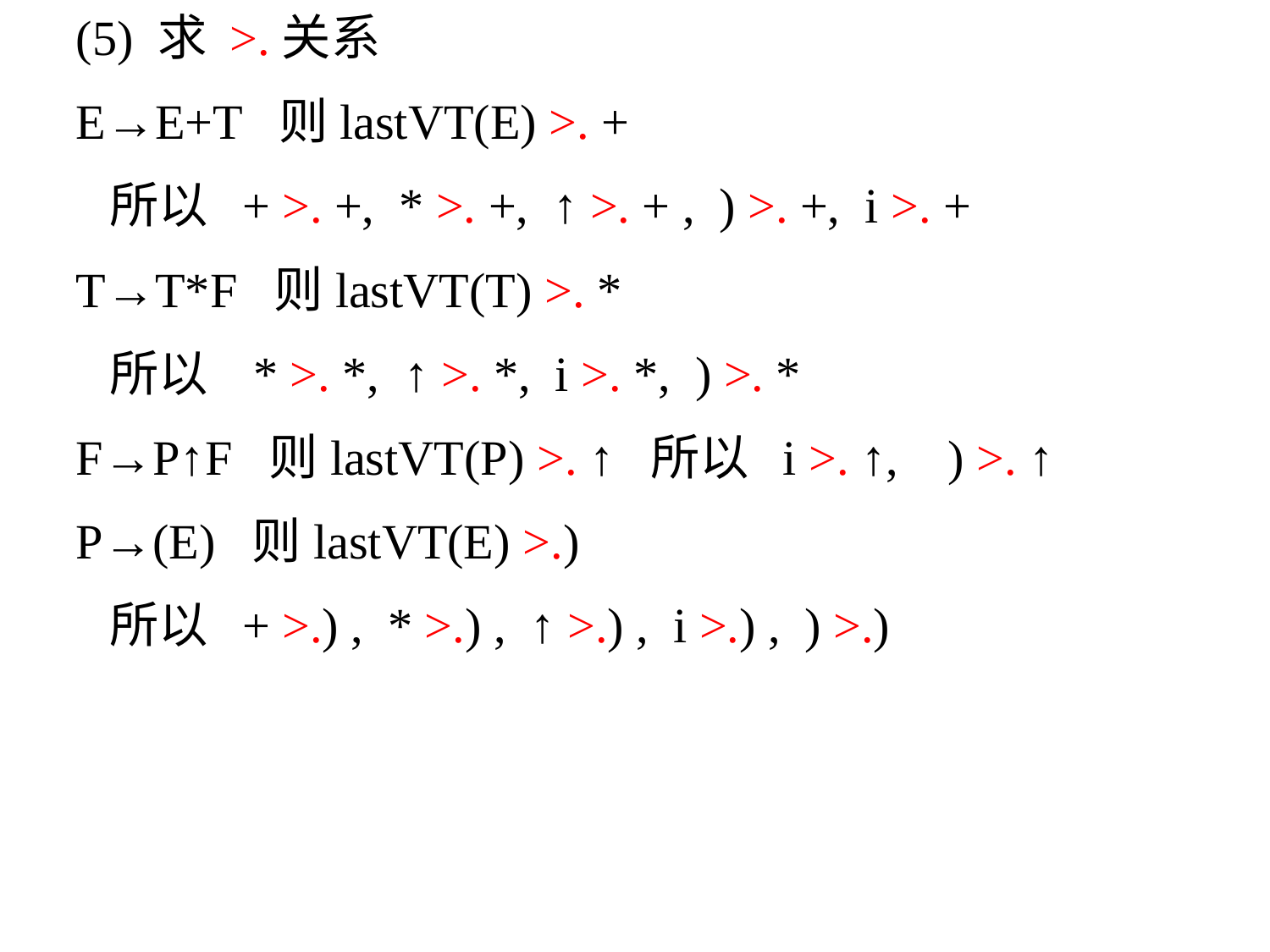

(5) 求 >.关系
E→E+T  则lastVT(E) >. +
  所以  + >. +,  * >. +,  ↑ >. + ,  ) >. +,  i >. +
T→T*F  则lastVT(T) >. *
  所以   * >. *,  ↑ >. *,  i >. *,  ) >. *
F→P↑F  则lastVT(P) >. ↑  所以  i >. ↑,    ) >. ↑
P→(E)  则lastVT(E) >.)
  所以  + >.) ,  * >.) ,  ↑ >.) ,  i >.) ,  ) >.)